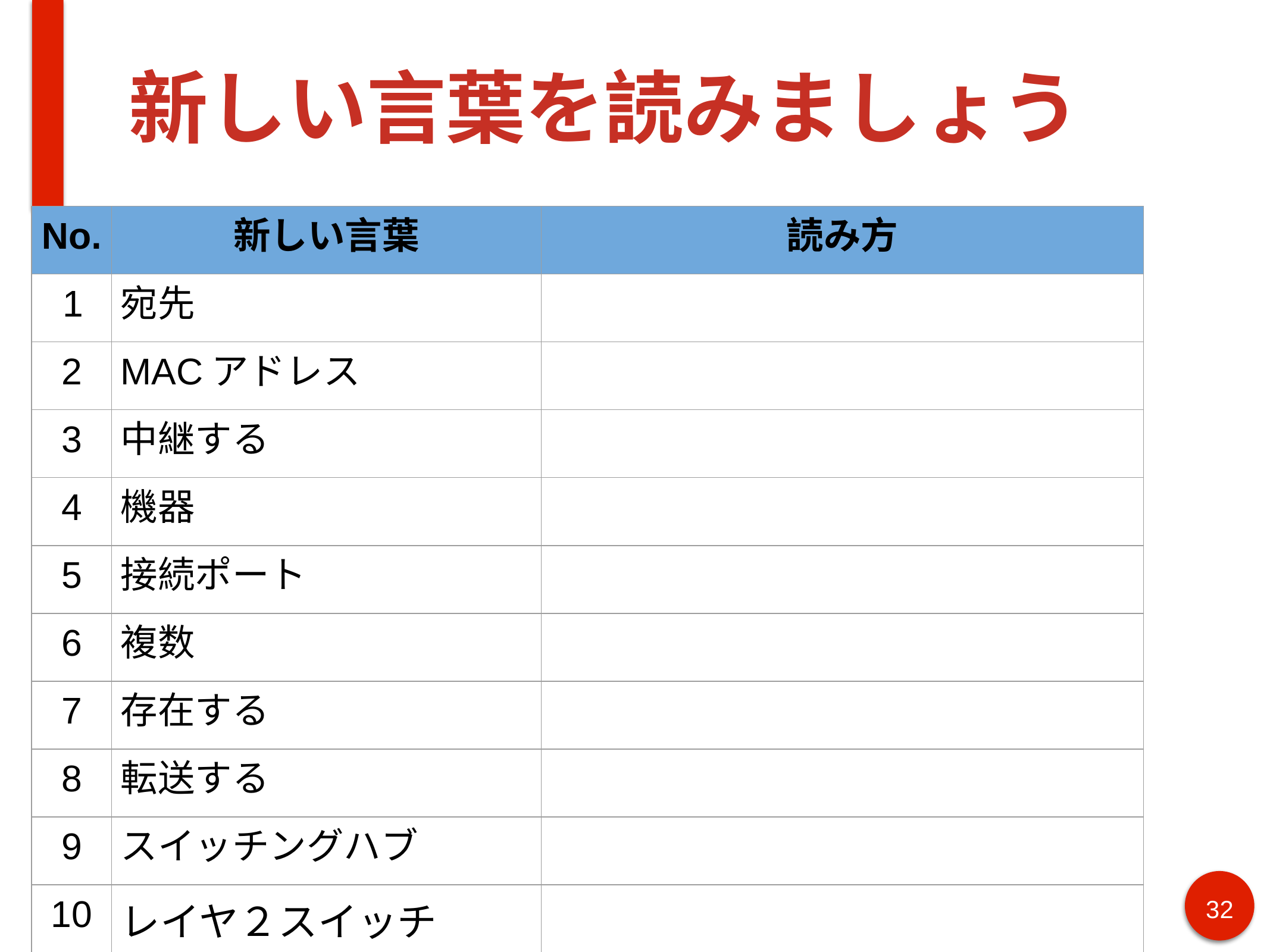

# 新しい言葉を読みましょう
| No. | 新しい言葉 | 読み方 |
| --- | --- | --- |
| 1 | 宛先 |  |
| 2 | MACアドレス |  |
| 3 | 中継する |  |
| 4 | 機器 |  |
| 5 | 接続ポート |  |
| 6 | 複数 |  |
| 7 | 存在する |  |
| 8 | 転送する |  |
| 9 | スイッチングハブ |  |
| 10 | レイヤ２スイッチ |  |
32